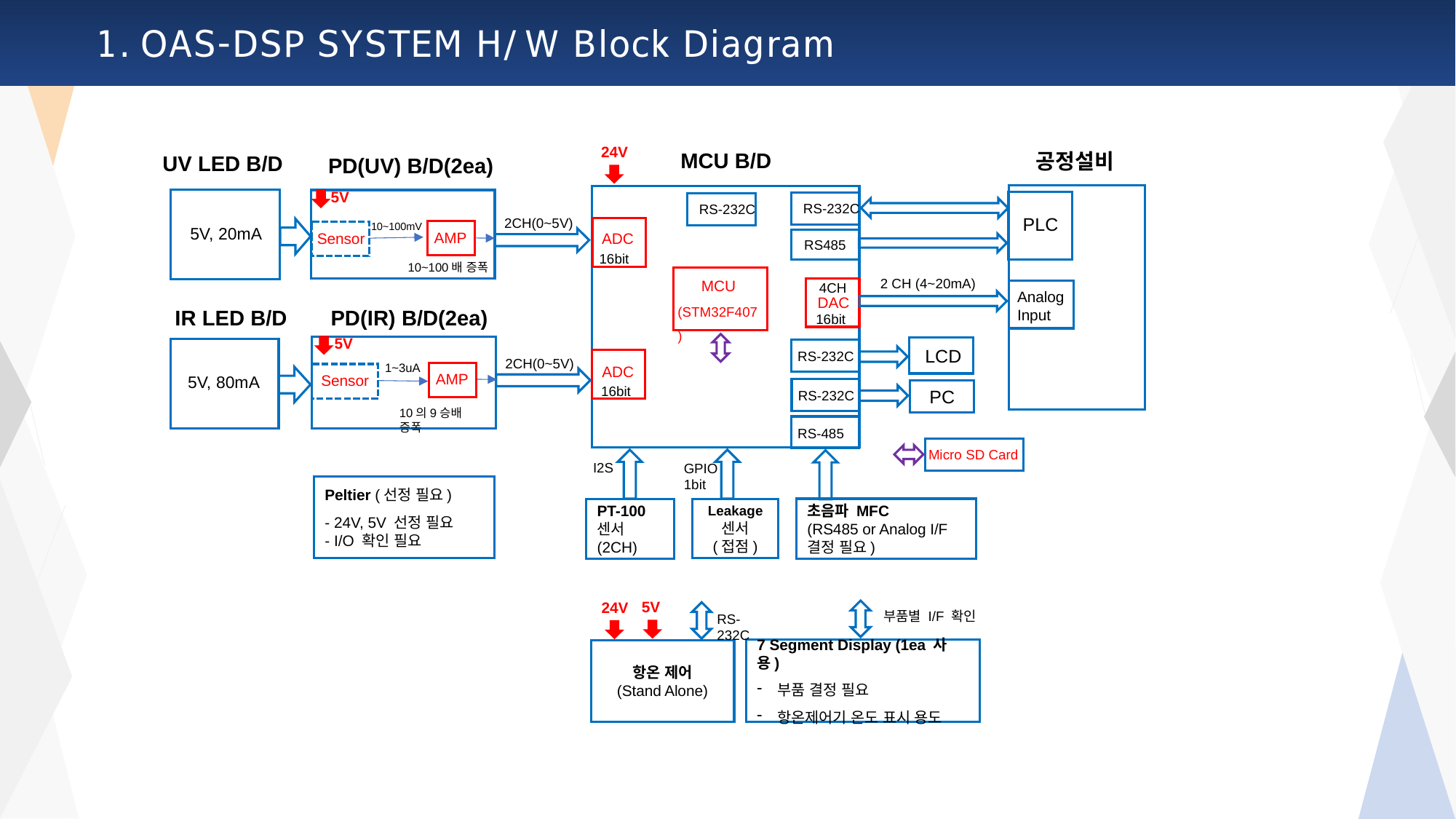

2. Test 항목 -  1) calibration - HF
        1. OAS-DSP SYSTEM H/W Block Diagram
24V
MCU B/D
공정설비
UV LED B/D
PD(UV) B/D(2ea)

RS-232C

RS-232C
5V

PLC

2CH(0~5V)

10~100mV

ADC
5V, 20mA

AMP
Sensor

RS485

16bit
10~100배 증폭

MCU
(STM32F407)
2 CH (4~20mA)
4CH

DAC

Analog Input

PD(IR) B/D(2ea)
IR LED B/D
16bit

LCD

RS-232C
5V

2CH(0~5V)

ADC
PC

RS-232C
1~3uA

AMP
Sensor
5V, 80mA

16bit

RS-485

Micro SD Card
10의9승배 증폭

I2S
GPIO
1bit

Peltier (선정 필요)
- 24V, 5V 선정 필요
- I/O 확인 필요
초음파 MFC
(RS485 or Analog I/F 결정 필요)
PT-100 센서(2CH)
Leakage
센서
(접점)
5V
24V
부품별 I/F 확인
RS-232C

7 Segment Display (1ea 사용)
부품 결정 필요
항온제어기 온도 표시 용도
항온 제어
(Stand Alone)